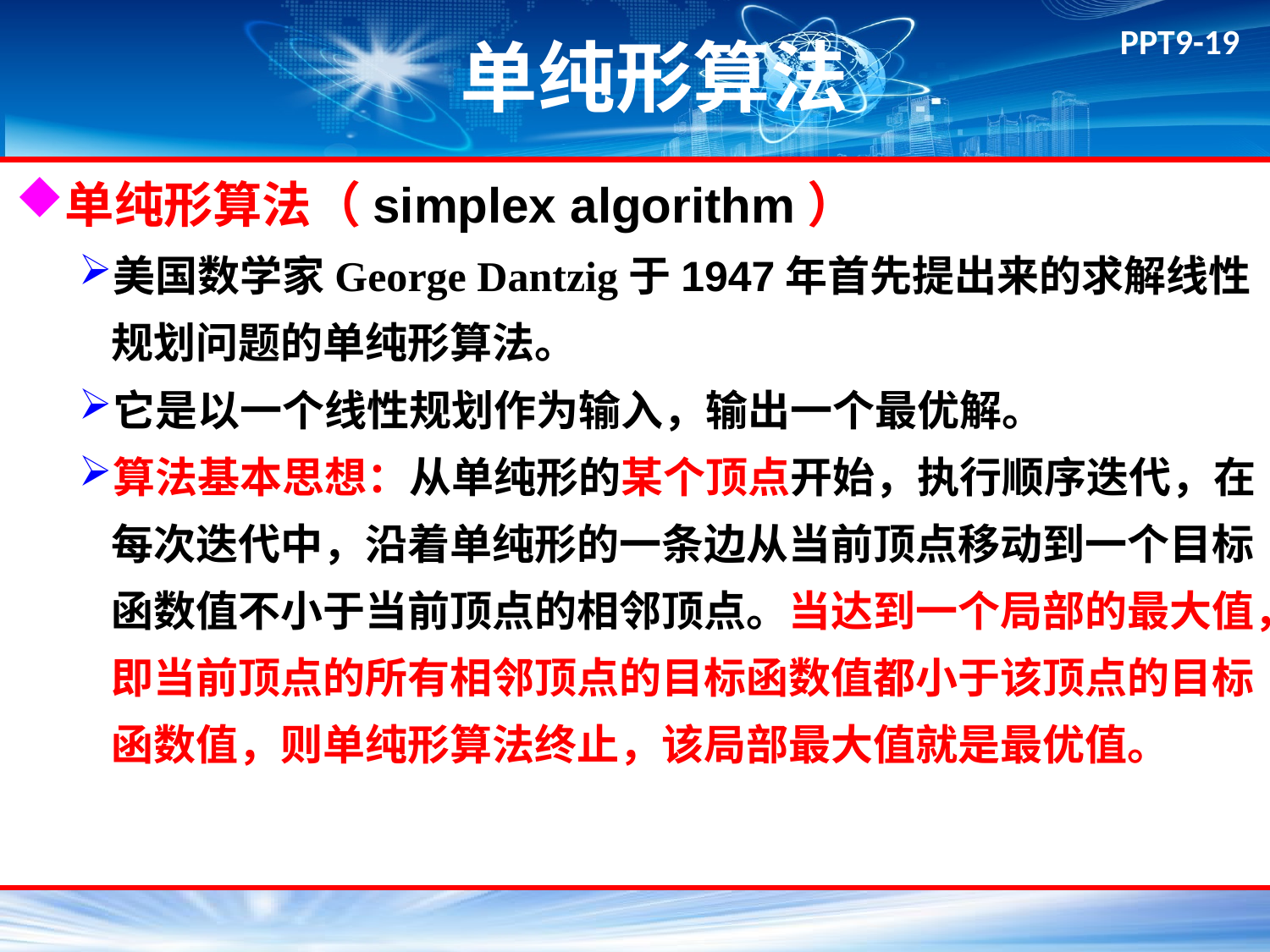

# 单纯形算法
单纯形算法（simplex algorithm）
美国数学家George Dantzig于1947年首先提出来的求解线性规划问题的单纯形算法。
它是以一个线性规划作为输入，输出一个最优解。
算法基本思想：从单纯形的某个顶点开始，执行顺序迭代，在每次迭代中，沿着单纯形的一条边从当前顶点移动到一个目标函数值不小于当前顶点的相邻顶点。当达到一个局部的最大值，即当前顶点的所有相邻顶点的目标函数值都小于该顶点的目标函数值，则单纯形算法终止，该局部最大值就是最优值。